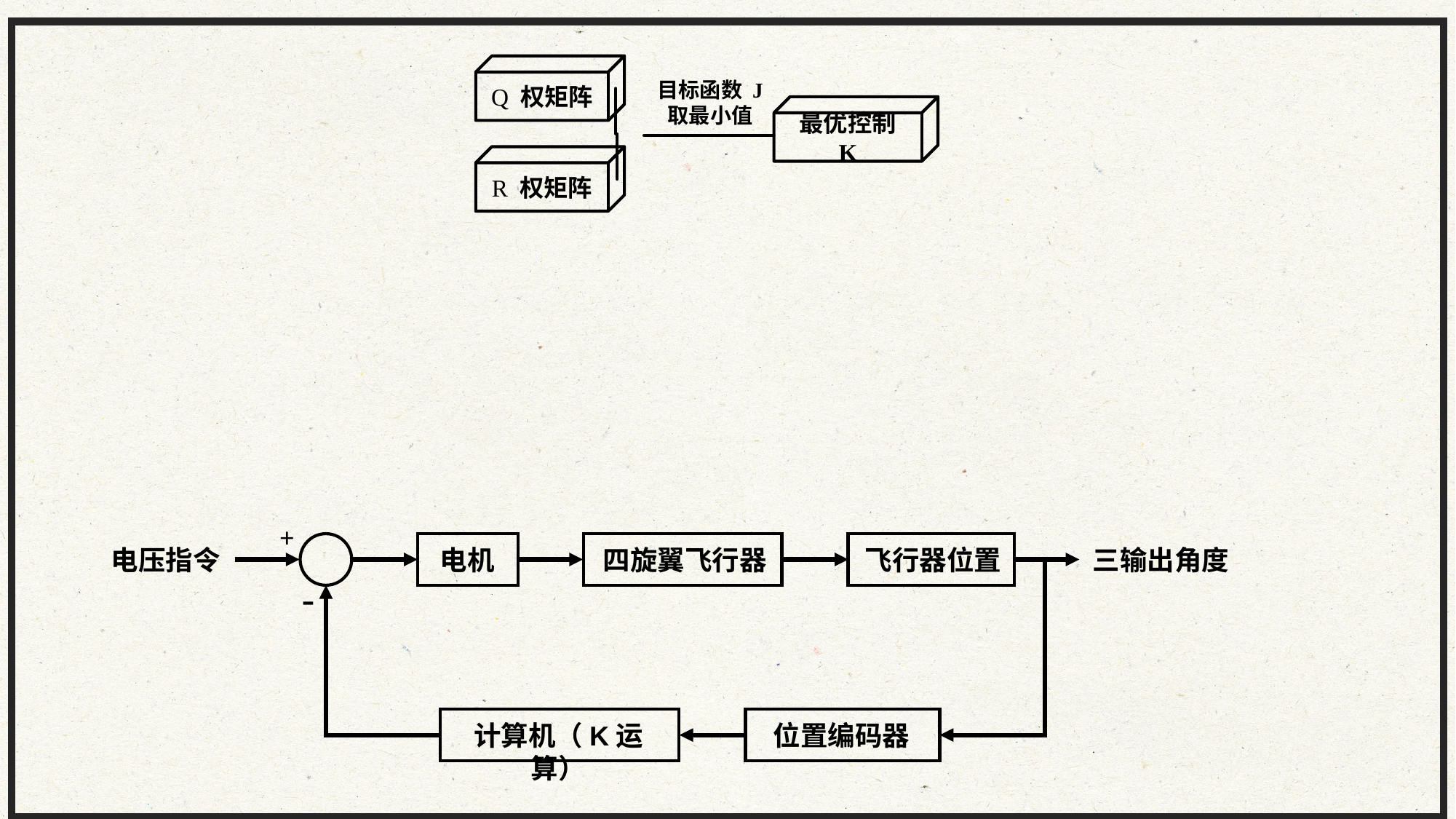

Q 权矩阵
目标函数 J
取最小值
最优控制 K
R 权矩阵
+

电机

四旋翼飞行器

飞行器位置
电压指令
三输出角度
-

计算机（K运算）

位置编码器